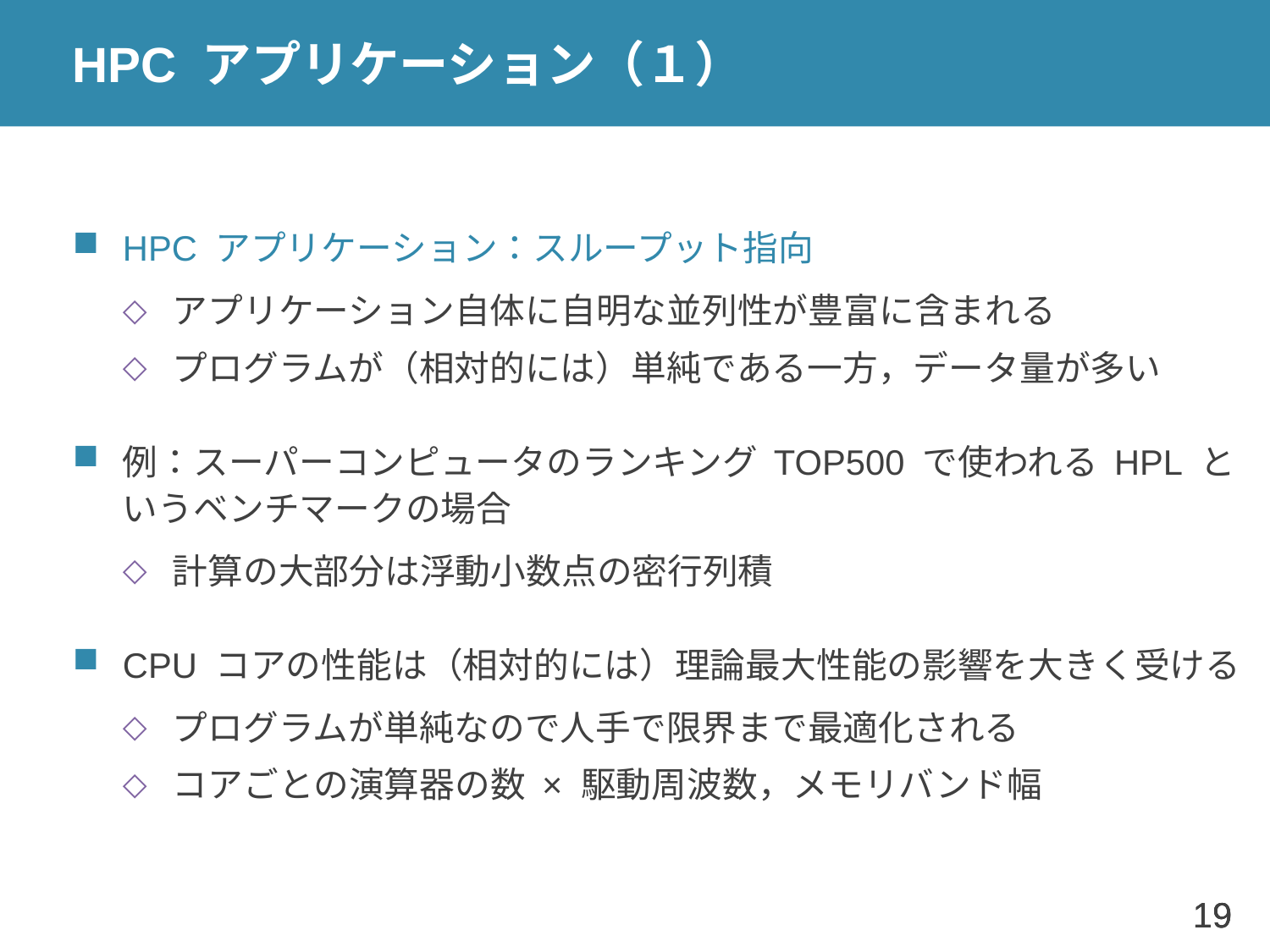

# HPC アプリケーション（１）
HPC アプリケーション：スループット指向
アプリケーション自体に自明な並列性が豊富に含まれる
プログラムが（相対的には）単純である一方，データ量が多い
例：スーパーコンピュータのランキング TOP500 で使われる HPL というベンチマークの場合
計算の大部分は浮動小数点の密行列積
CPU コアの性能は（相対的には）理論最大性能の影響を大きく受ける
プログラムが単純なので人手で限界まで最適化される
コアごとの演算器の数 × 駆動周波数，メモリバンド幅